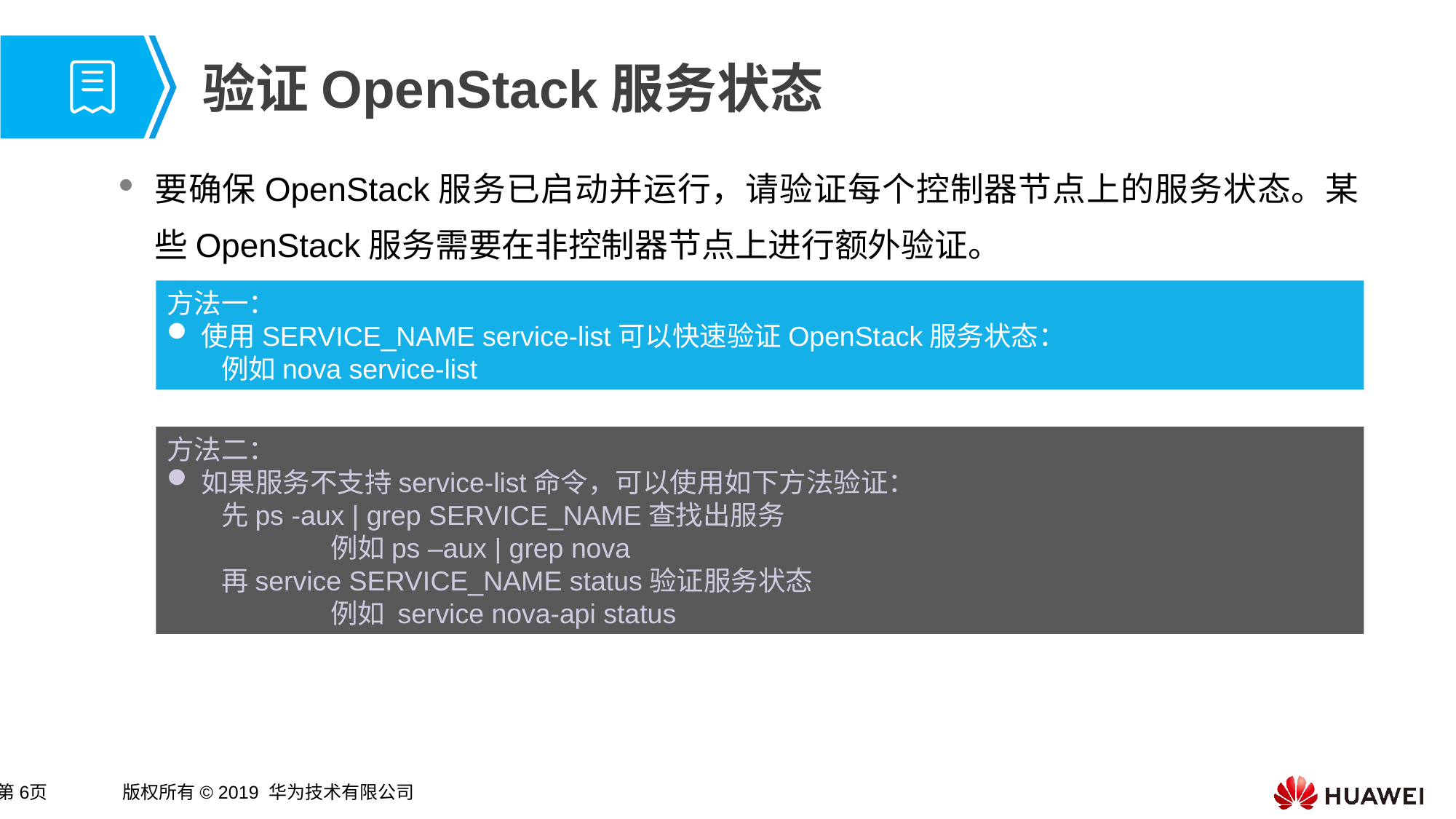

# 验证OpenStack服务状态
要确保OpenStack服务已启动并运行，请验证每个控制器节点上的服务状态。某些OpenStack服务需要在非控制器节点上进行额外验证。
方法一：
使用SERVICE_NAME service-list可以快速验证OpenStack服务状态：
例如nova service-list
方法二：
如果服务不支持service-list命令，可以使用如下方法验证：
先ps -aux | grep SERVICE_NAME查找出服务
	例如ps –aux | grep nova
再service SERVICE_NAME status验证服务状态
	例如 service nova-api status